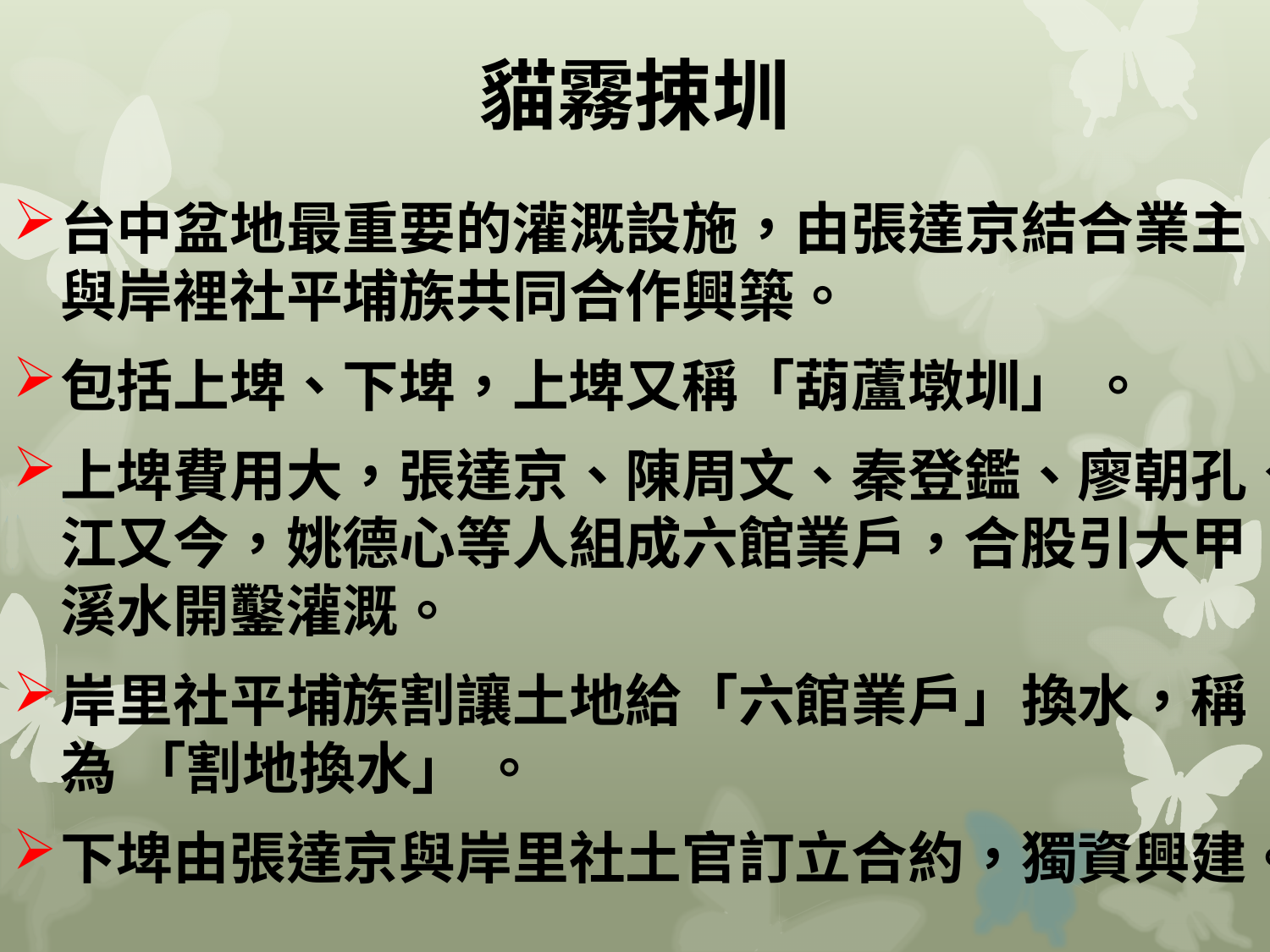

# 貓霧捒圳
台中盆地最重要的灌溉設施，由張達京結合業主與岸裡社平埔族共同合作興築。
包括上埤、下埤，上埤又稱「葫蘆墩圳」 。
上埤費用大，張達京、陳周文、秦登鑑、廖朝孔、江又今，姚德心等人組成六館業戶，合股引大甲溪水開鑿灌溉。
岸里社平埔族割讓土地給「六館業戶」換水，稱為 「割地換水」 。
下埤由張達京與岸里社土官訂立合約，獨資興建。